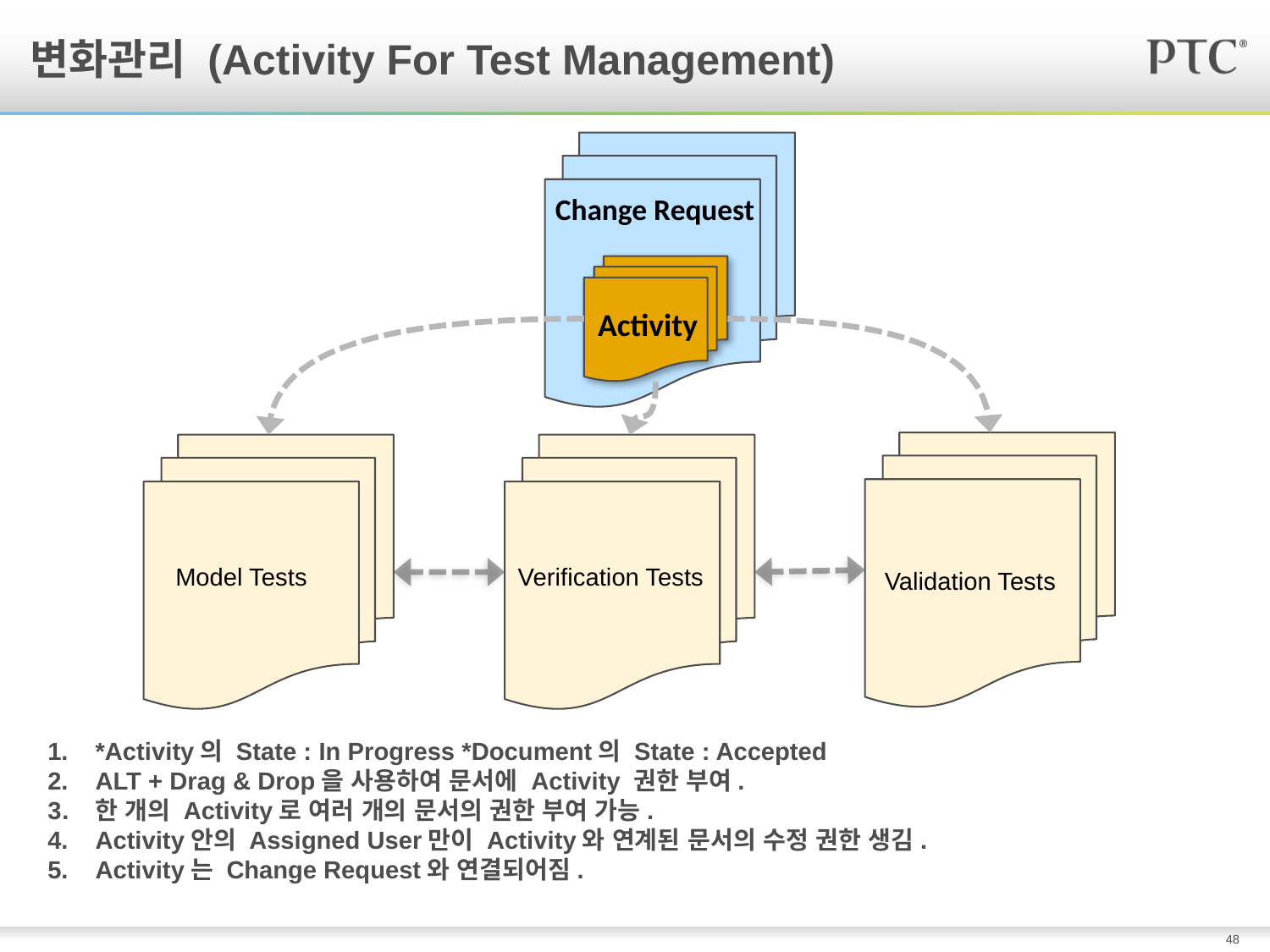

# 변화관리 (Activity For Test Management)

Change Request

Activity

Validation Tests

Model Tests

Verification Tests
*Activity의 State : In Progress *Document의 State : Accepted
ALT + Drag & Drop을 사용하여 문서에 Activity 권한 부여.
한 개의 Activity로 여러 개의 문서의 권한 부여 가능.
Activity안의 Assigned User만이 Activity와 연계된 문서의 수정 권한 생김.
Activity는 Change Request와 연결되어짐.